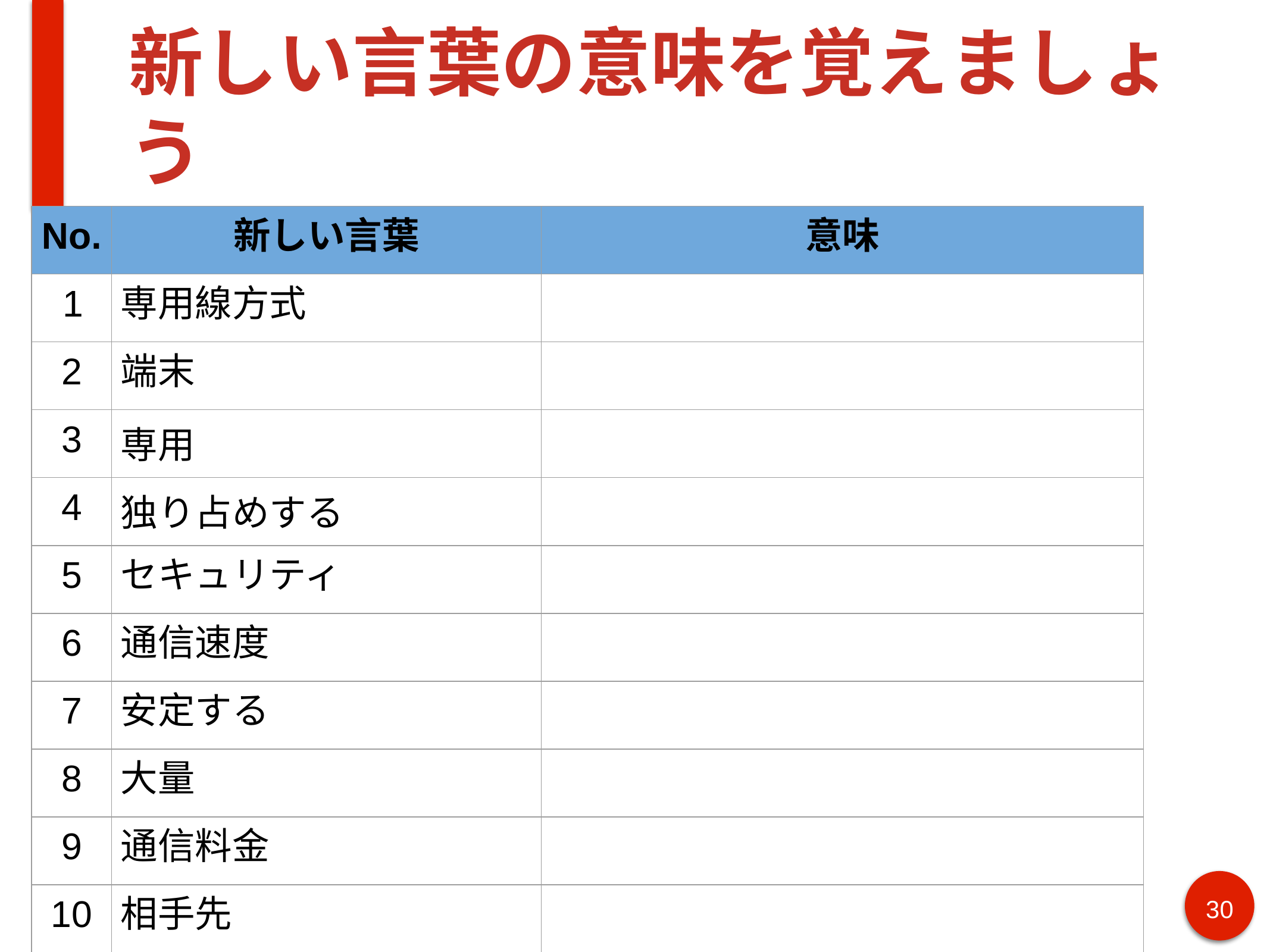

# 新しい言葉の意味を覚えましょう
| No. | 新しい言葉 | 意味 |
| --- | --- | --- |
| 1 | 専用線方式 |  |
| 2 | 端末 |  |
| 3 | 専用 |  |
| 4 | 独り占めする |  |
| 5 | セキュリティ |  |
| 6 | 通信速度 |  |
| 7 | 安定する |  |
| 8 | 大量 |  |
| 9 | 通信料金 |  |
| 10 | 相手先 |  |
30